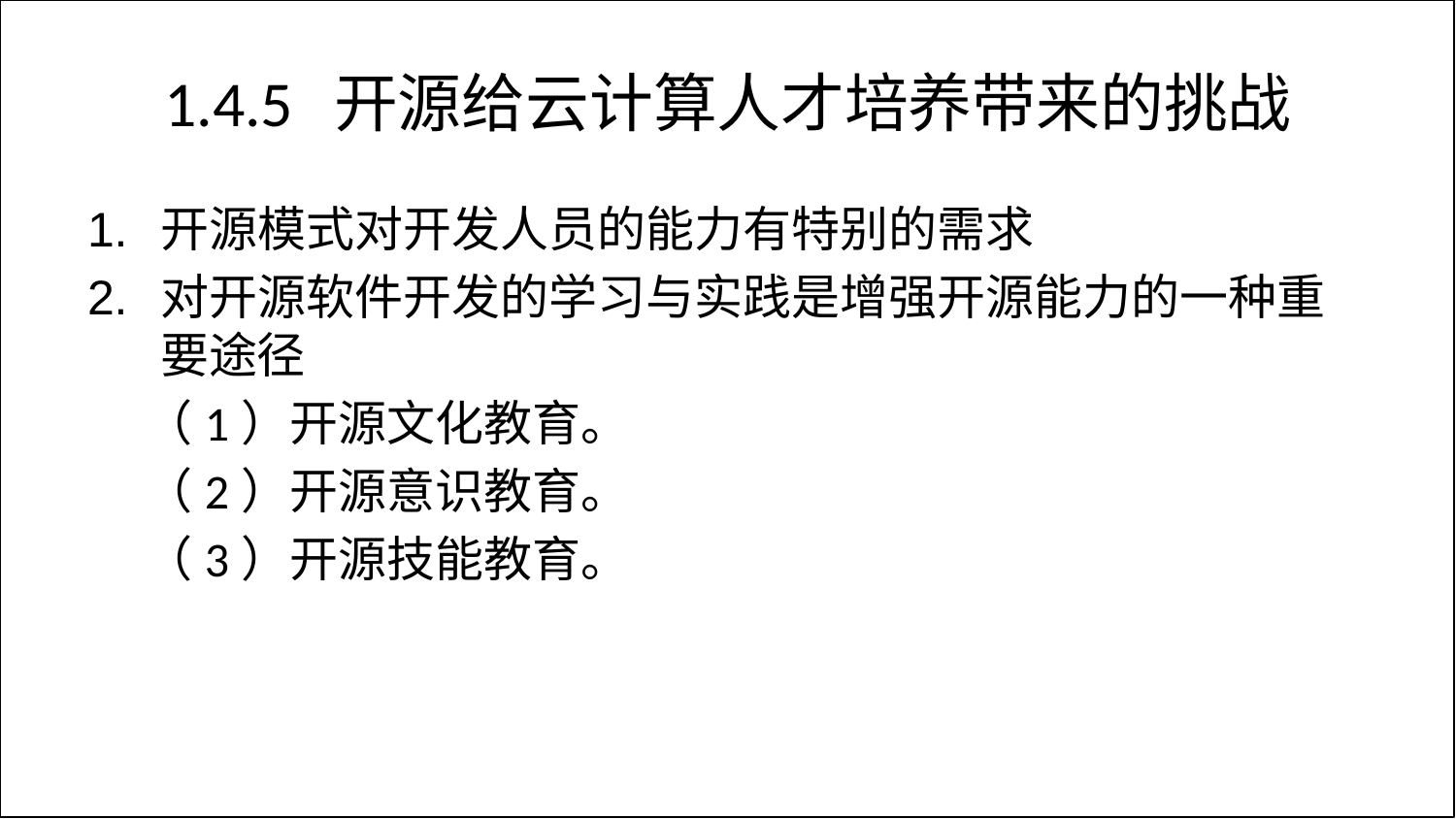

# 1.4.5  开源给云计算人才培养带来的挑战
开源模式对开发人员的能力有特别的需求
对开源软件开发的学习与实践是增强开源能力的一种重要途径
（1）开源文化教育。
（2）开源意识教育。
（3）开源技能教育。